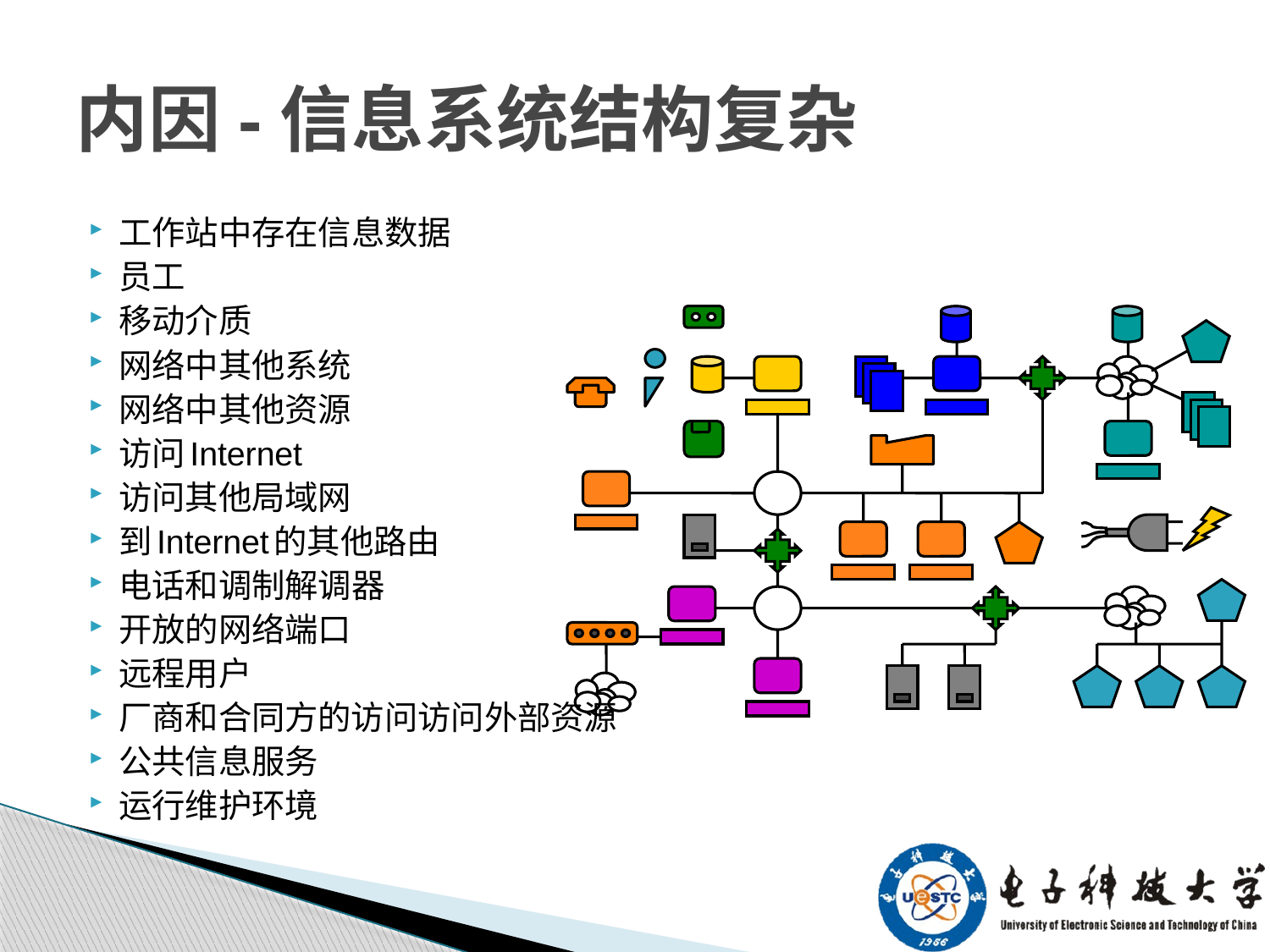

# 内因-信息系统结构复杂
工作站中存在信息数据
员工
移动介质
网络中其他系统
网络中其他资源
访问Internet
访问其他局域网
到Internet的其他路由
电话和调制解调器
开放的网络端口
远程用户
厂商和合同方的访问访问外部资源
公共信息服务
运行维护环境

59